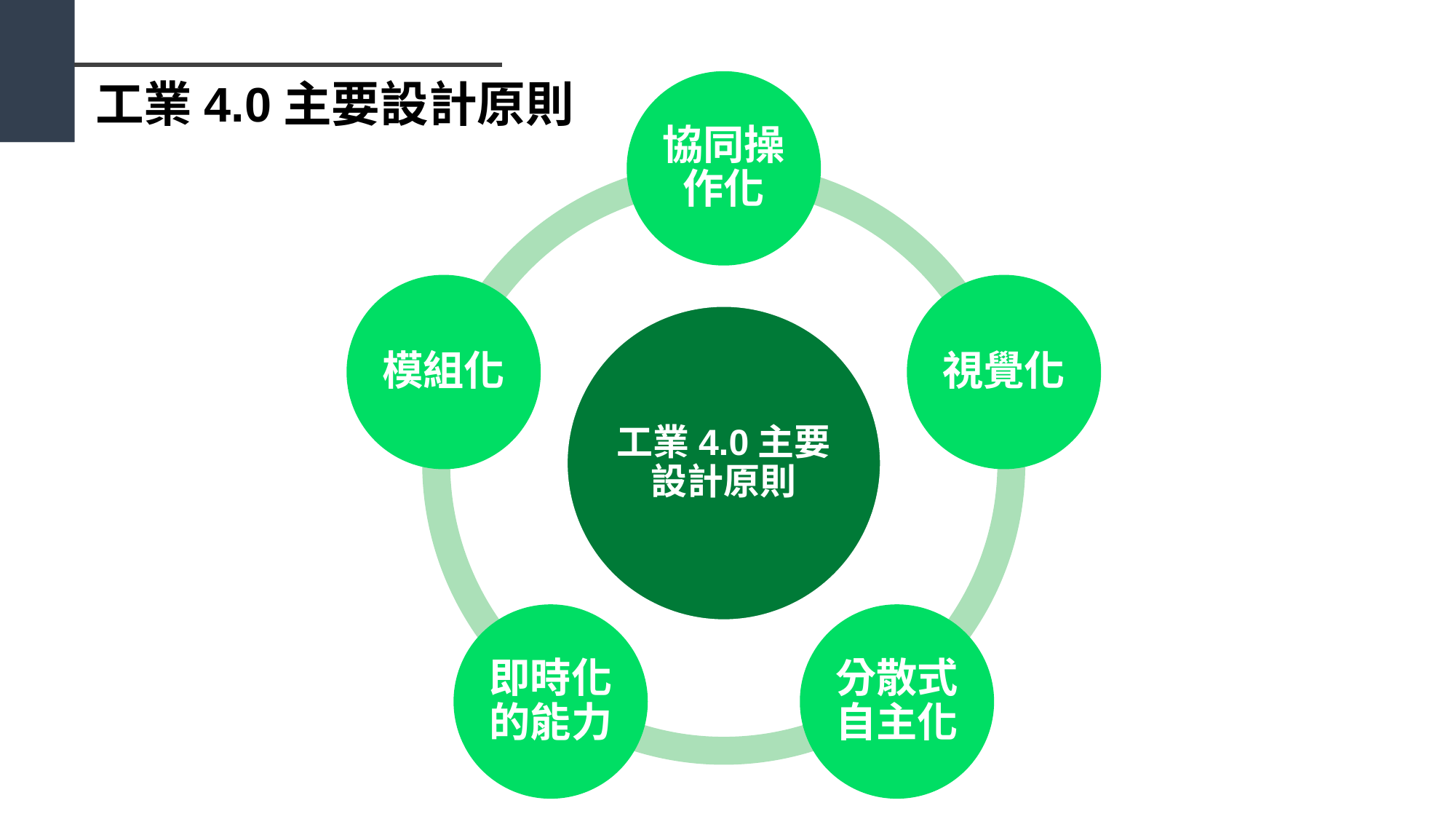

工業4.0主要設計原則
工業4.0主要設計原則
協同操作化
視覺化
分散式自主化
即時化的能力
模組化